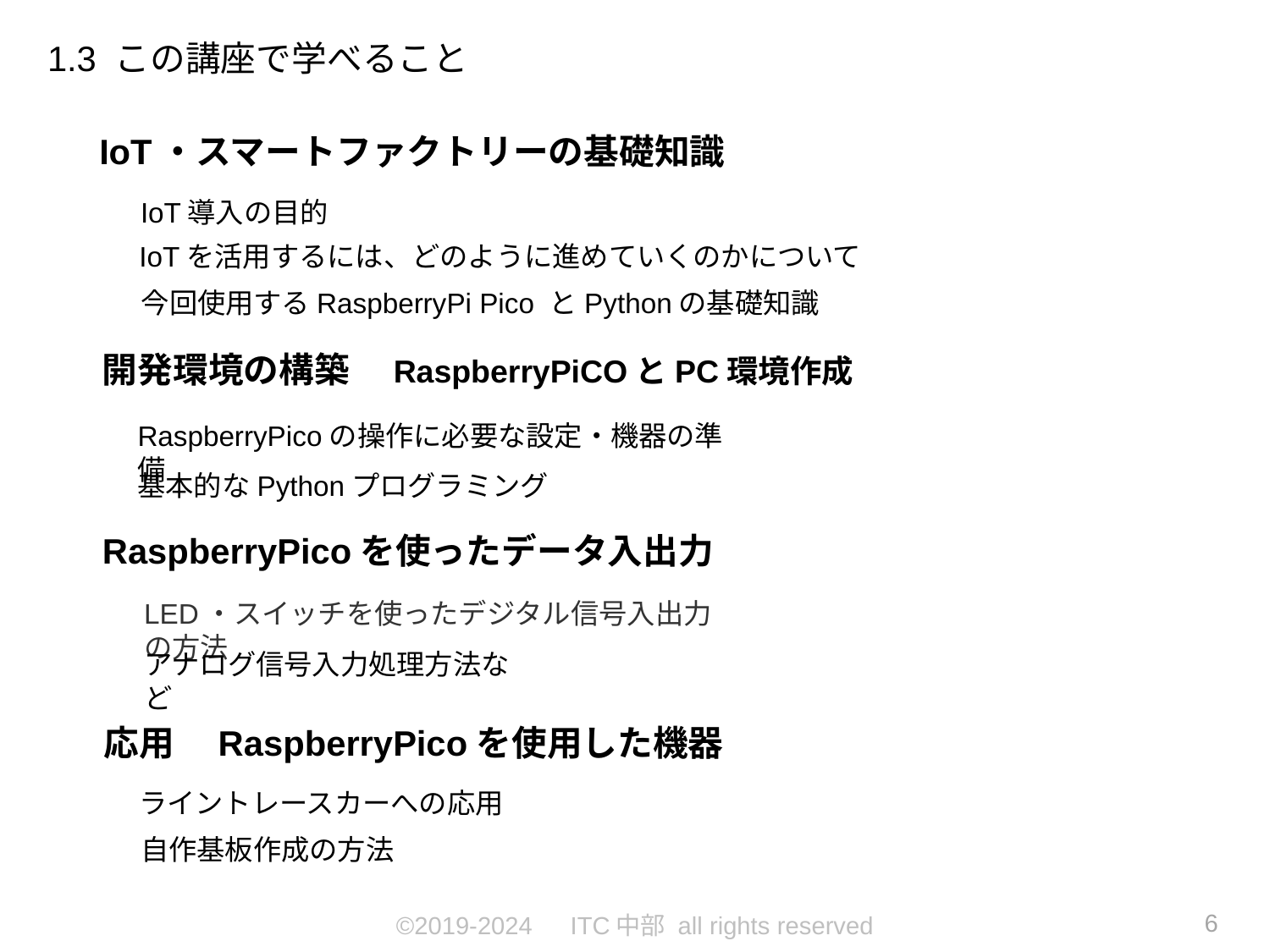

# 1.3 この講座で学べること
IoT・スマートファクトリーの基礎知識
IoT導入の目的
IoTを活用するには、どのように進めていくのかについて
今回使用するRaspberryPi Pico とPythonの基礎知識
開発環境の構築　RaspberryPiCOとPC環境作成
RaspberryPicoの操作に必要な設定・機器の準備
基本的なPythonプログラミング
RaspberryPicoを使ったデータ入出力
LED・スイッチを使ったデジタル信号入出力の方法
アナログ信号入力処理方法など
応用　RaspberryPicoを使用した機器
ライントレースカーへの応用
自作基板作成の方法